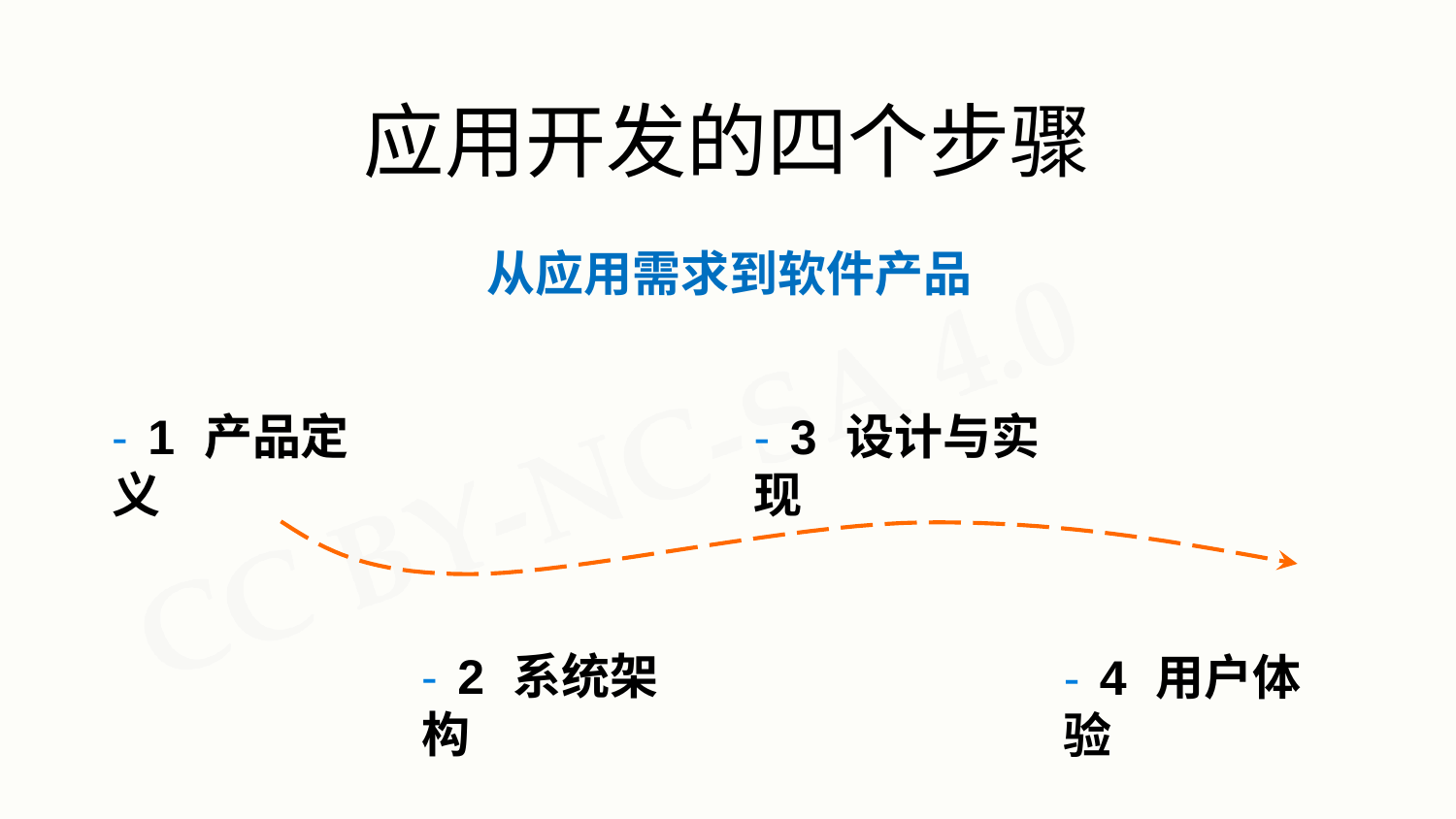

# 应用开发的四个步骤
从应用需求到软件产品

- 1 产品定义
- 3 设计与实现

- 2 系统架构
- 4 用户体验